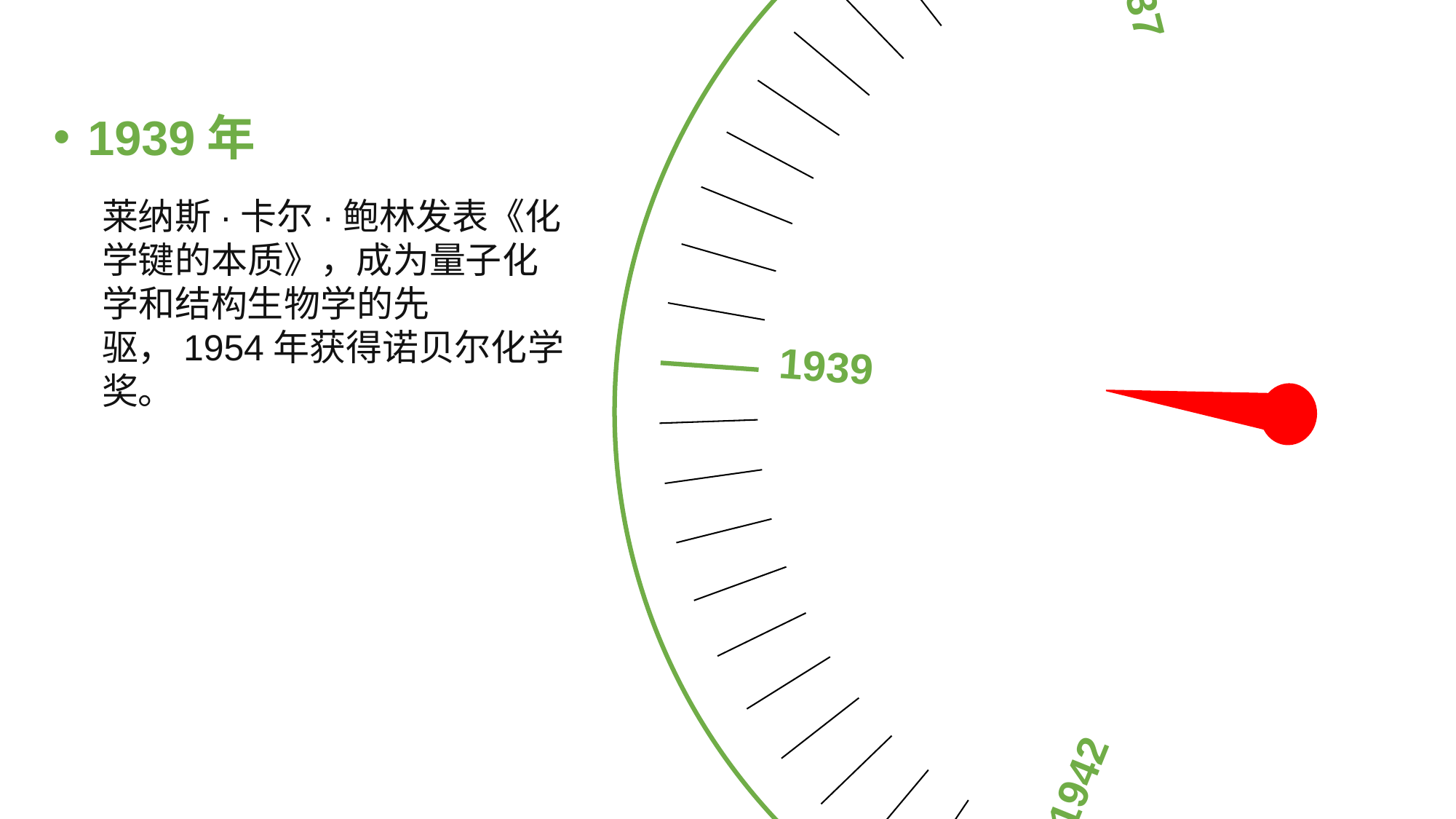

1939
1937
1942
1935
1945
1939年
莱纳斯·卡尔·鲍林发表《化学键的本质》，成为量子化学和结构生物学的先驱，1954年获得诺贝尔化学奖。